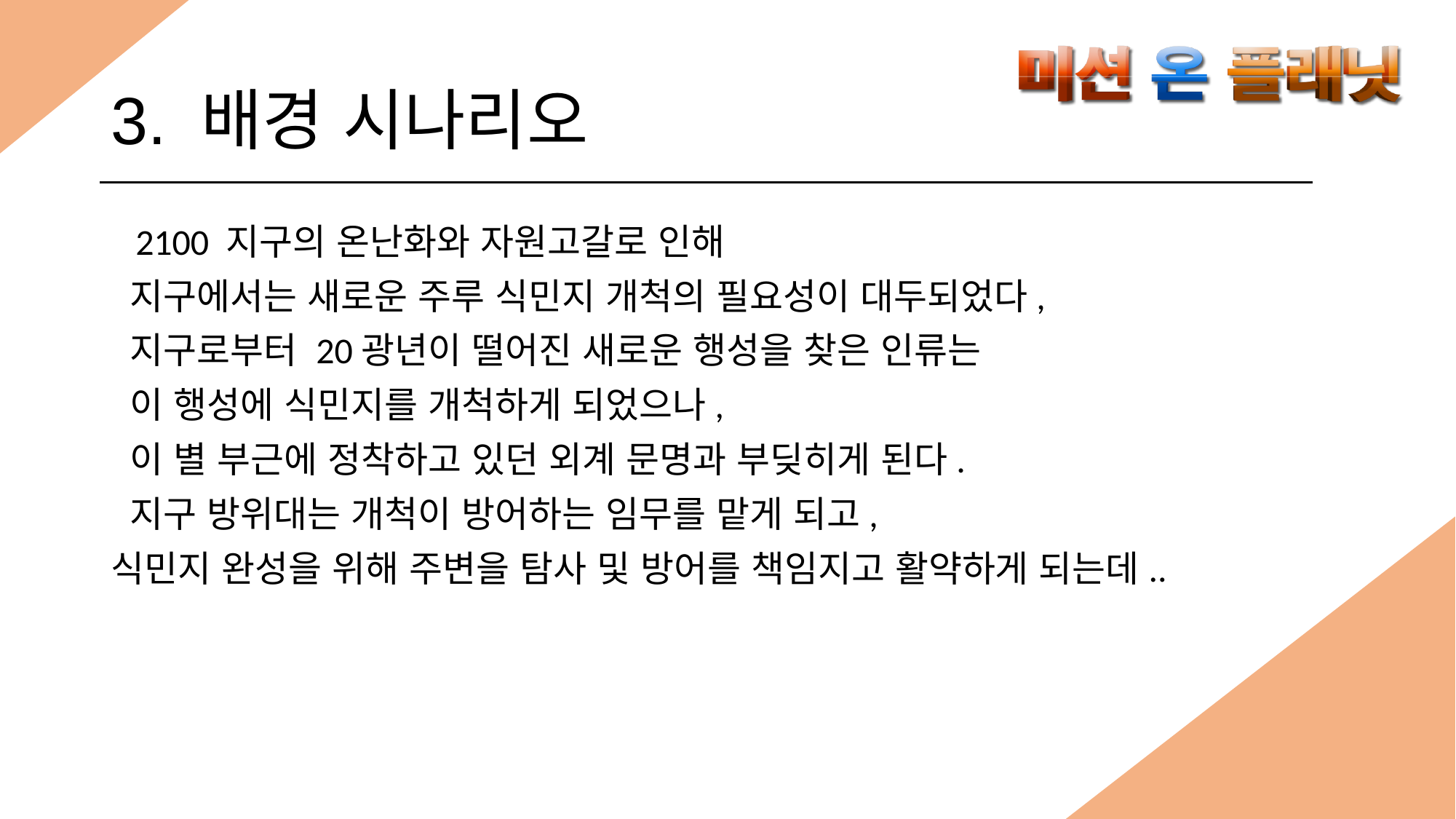

# 3. 배경 시나리오
   2100 지구의 온난화와 자원고갈로 인해
 지구에서는 새로운 주루 식민지 개척의 필요성이 대두되었다,
 지구로부터 20광년이 떨어진 새로운 행성을 찾은 인류는
 이 행성에 식민지를 개척하게 되었으나,
 이 별 부근에 정착하고 있던 외계 문명과 부딪히게 된다.
 지구 방위대는 개척이 방어하는 임무를 맡게 되고,
식민지 완성을 위해 주변을 탐사 및 방어를 책임지고 활약하게 되는데..